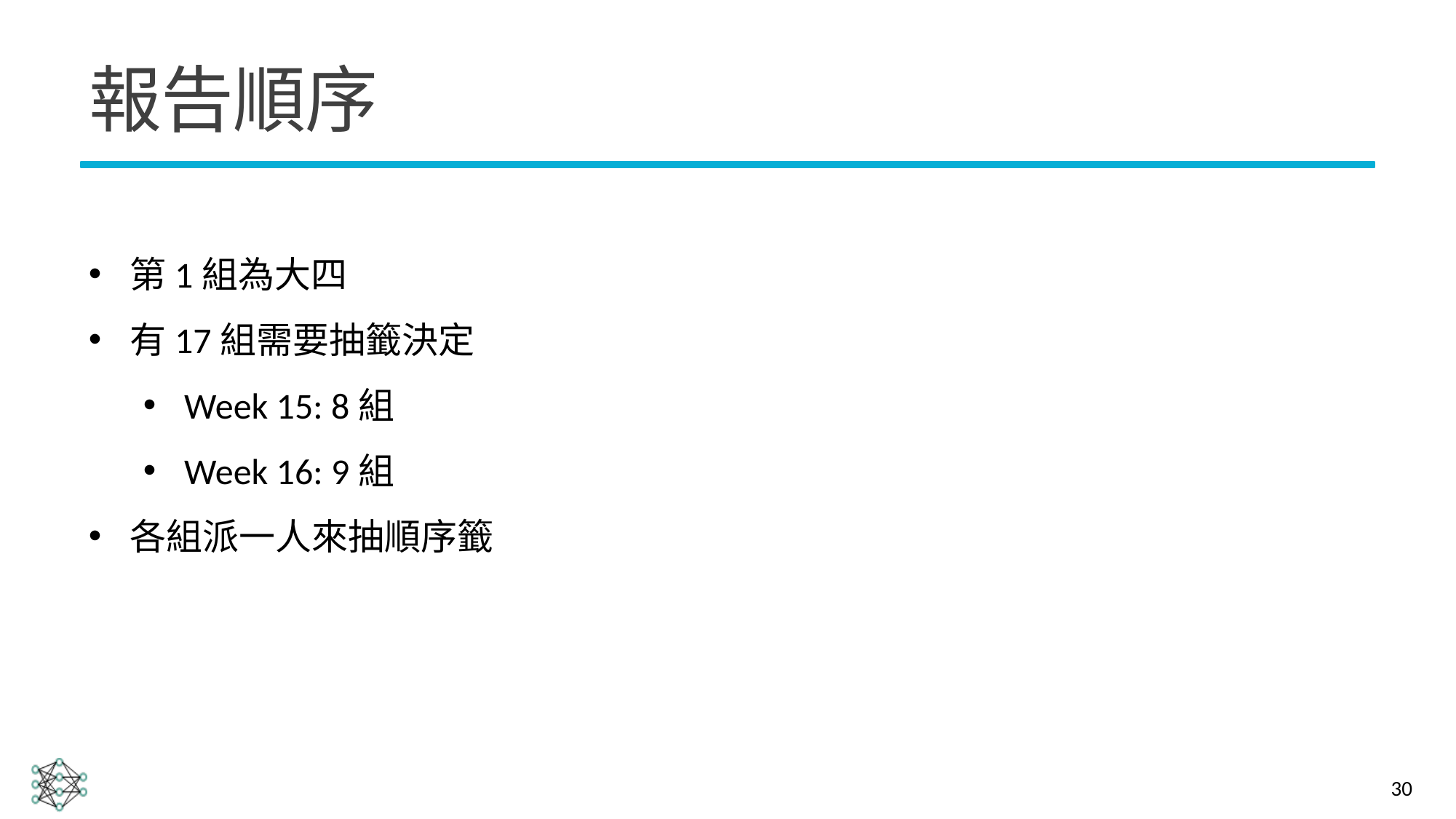

# 報告順序
第1組為大四
有17組需要抽籤決定
Week 15: 8組
Week 16: 9組
各組派一人來抽順序籤
30